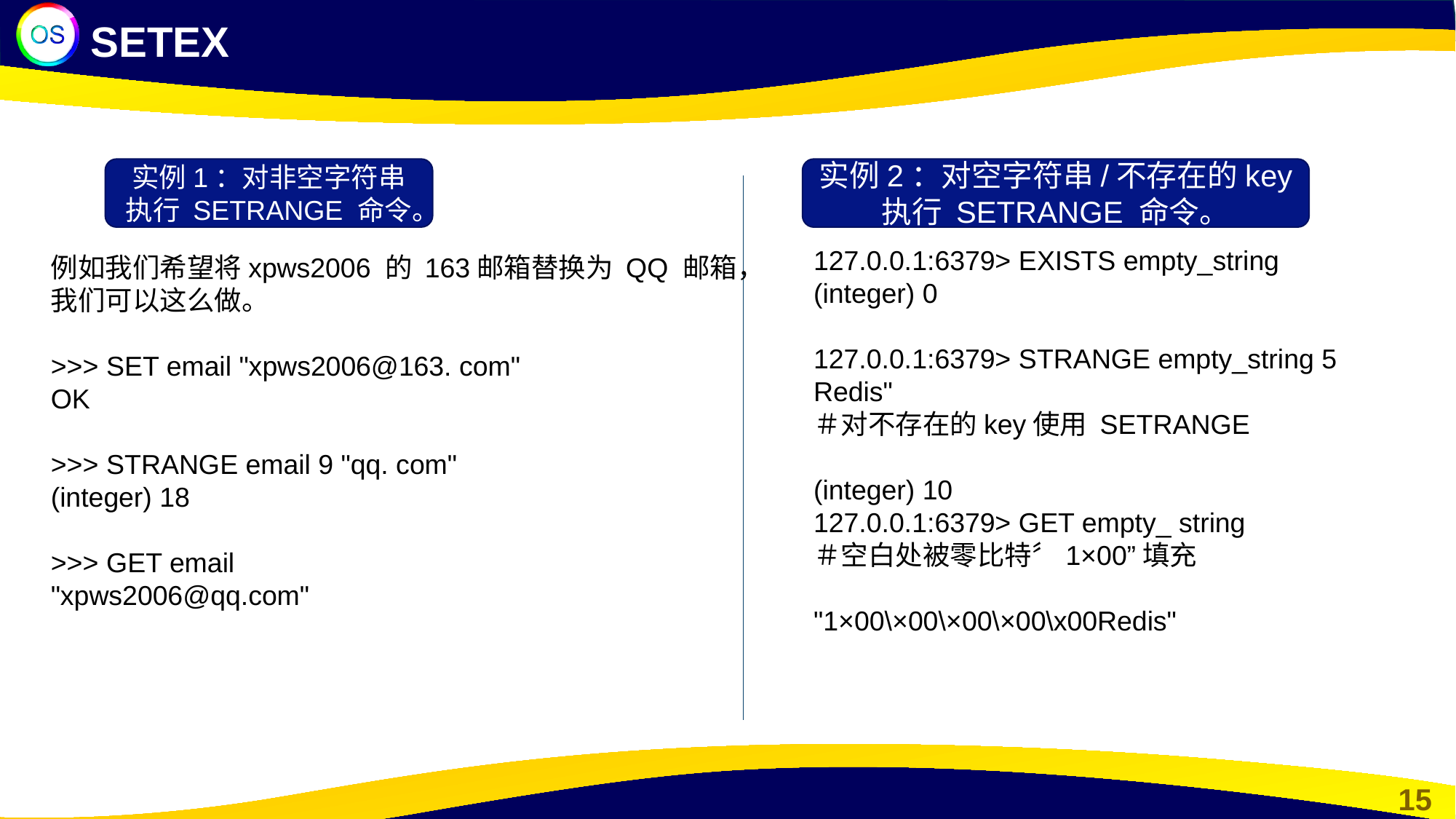

SETEX
实例1：对非空字符串执行 SETRANGE 命令。
实例2：对空字符串/不存在的key 执行 SETRANGE 命令。
127.0.0.1:6379> EXISTS empty_string
(integer) 0

127.0.0.1:6379> STRANGE empty_string 5
Redis"
＃对不存在的key使用 SETRANGE

(integer) 10
127.0.0.1:6379> GET empty_ string
＃空白处被零比特〞1×00”填充

"1×00\×00\×00\×00\x00Redis"
例如我们希望将xpws2006 的 163邮箱替换为 QQ 邮箱，
我们可以这么做。

>>> SET email "xpws2006@163. com"
OK

>>> STRANGE email 9 "qq. com"
(integer) 18

>>> GET email
"xpws2006@qq.com"